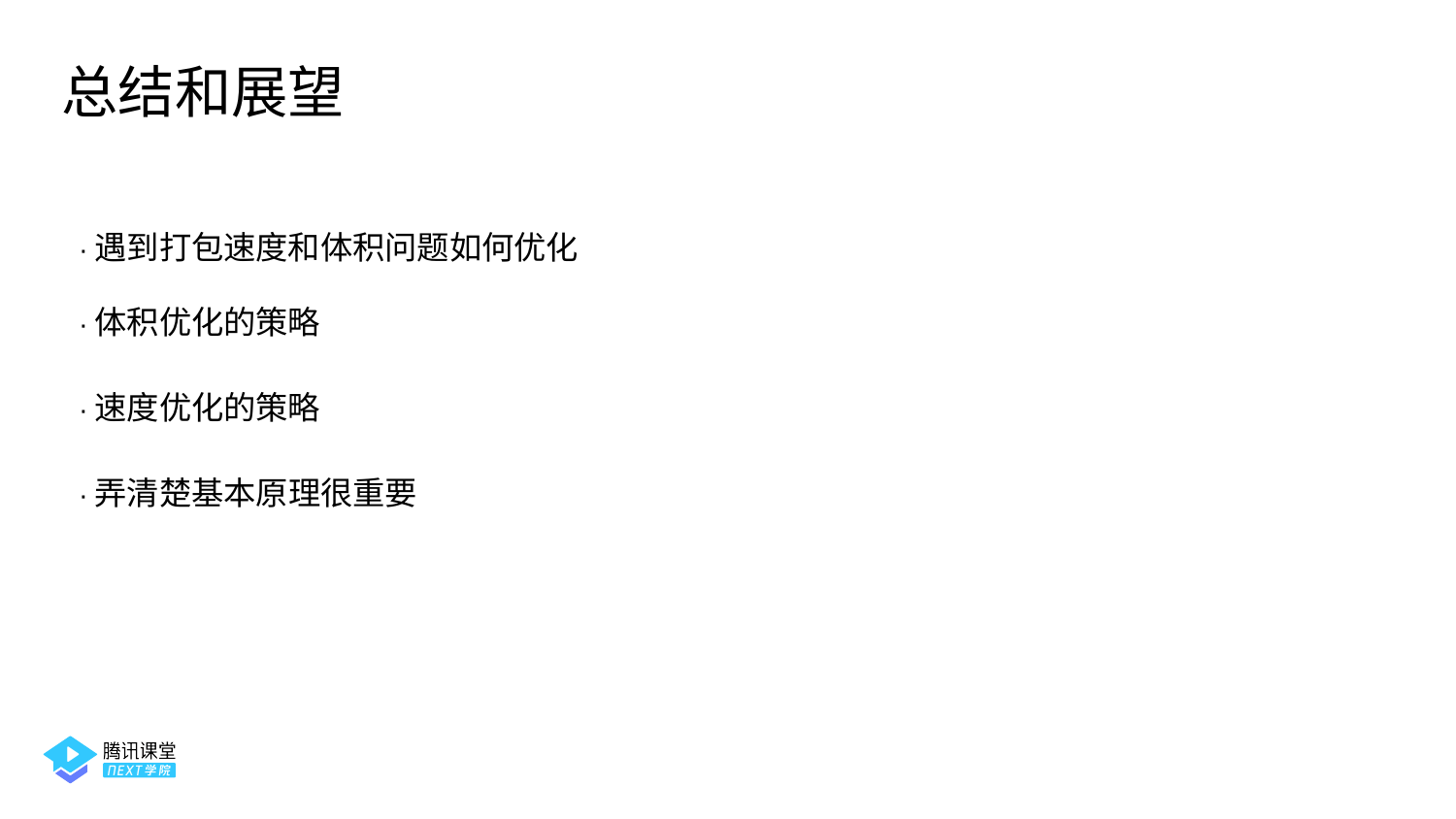

总结和展望
·遇到打包速度和体积问题如何优化
·体积优化的策略
·速度优化的策略
·弄清楚基本原理很重要